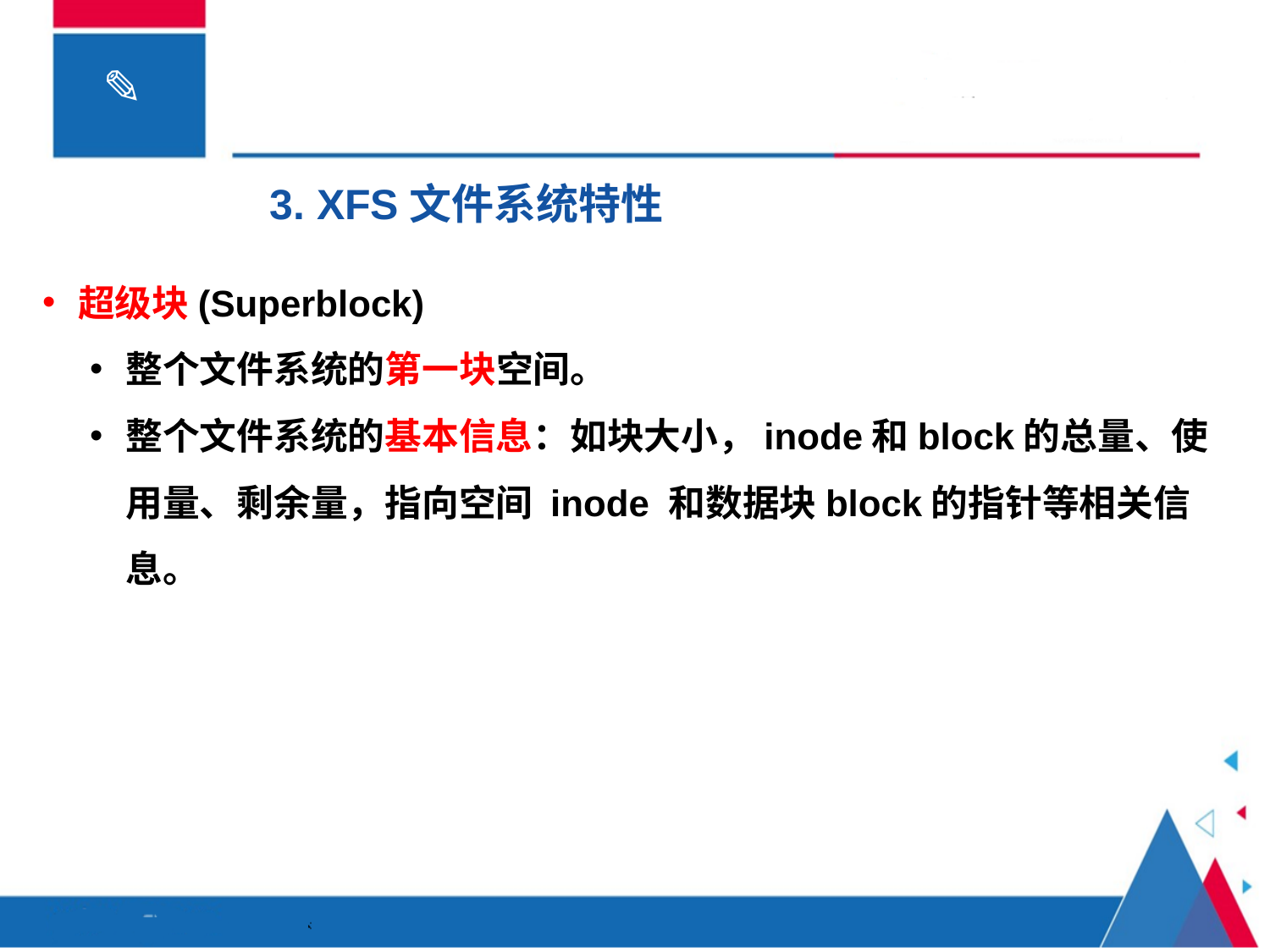

3. XFS文件系统特性
超级块(Superblock)
整个文件系统的第一块空间。
整个文件系统的基本信息：如块大小，inode和block的总量、使用量、剩余量，指向空间 inode 和数据块block的指针等相关信息。